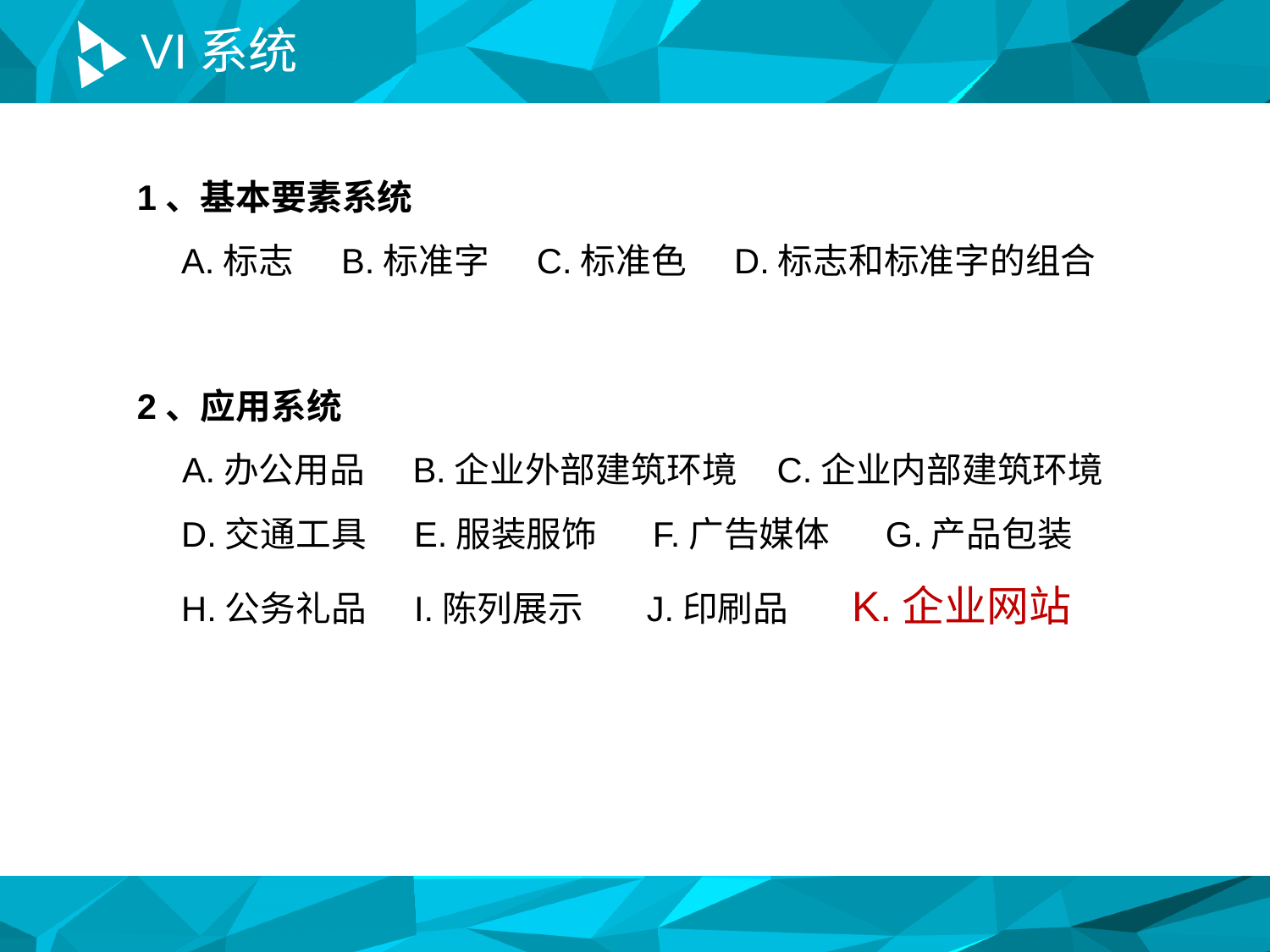

# VI系统
  1、基本要素系统
   A.标志     B.标准字     C.标准色     D.标志和标准字的组合

  2、应用系统
   A.办公用品     B.企业外部建筑环境    C.企业内部建筑环境
   D.交通工具     E.服装服饰      F.广告媒体      G.产品包装
   H.公务礼品     I.陈列展示       J.印刷品       K.企业网站